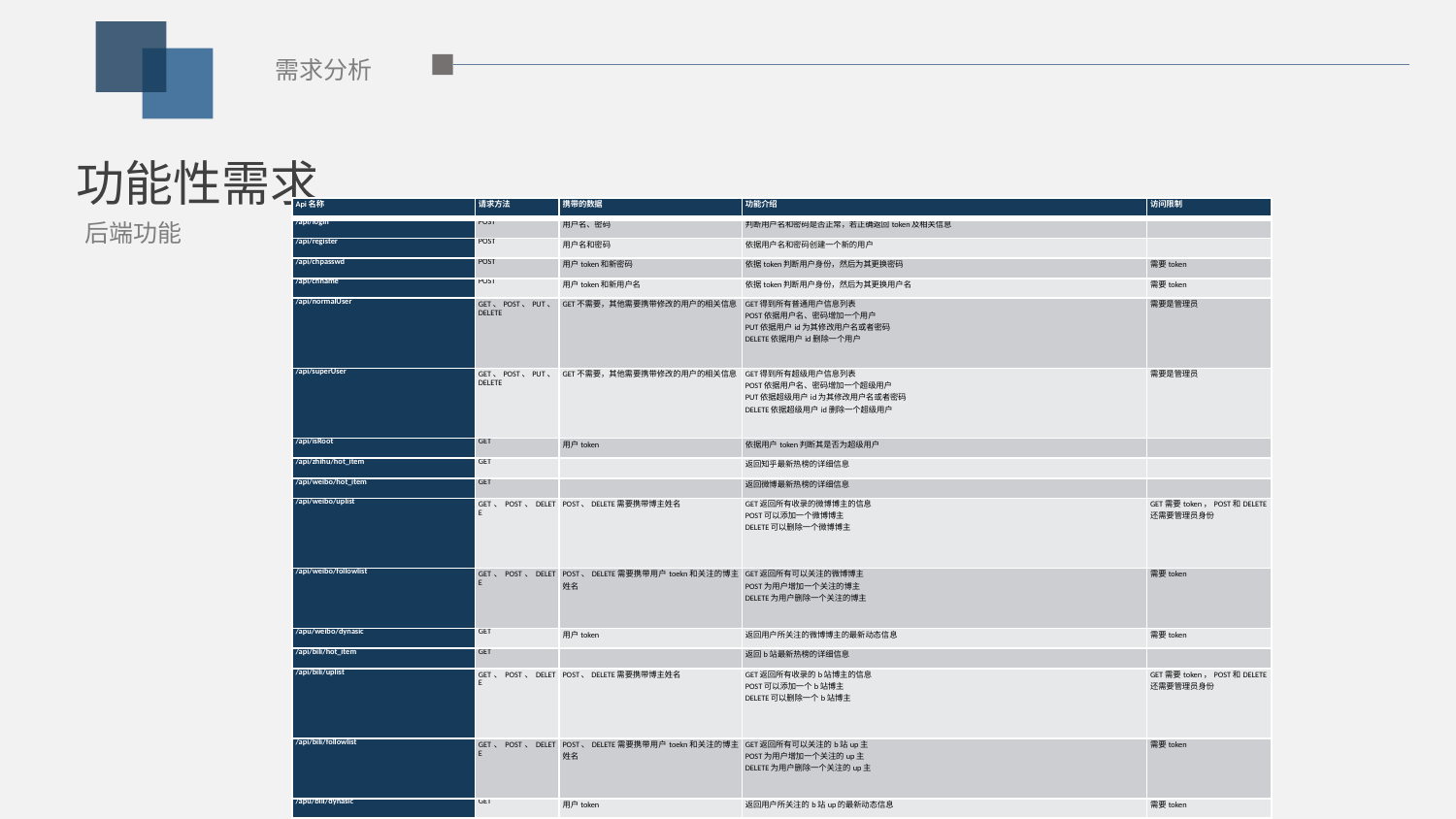

需求分析

功能性需求
| Api名称 | 请求方法 | 携带的数据 | 功能介绍 | 访问限制 |
| --- | --- | --- | --- | --- |
| /api/login | POST | 用户名、密码 | 判断用户名和密码是否正常，若正确返回token及相关信息 |  |
| /api/register | POST | 用户名和密码 | 依据用户名和密码创建一个新的用户 |  |
| /api/chpasswd | POST | 用户token和新密码 | 依据token判断用户身份，然后为其更换密码 | 需要token |
| /api/chname | POST | 用户token和新用户名 | 依据token判断用户身份，然后为其更换用户名 | 需要token |
| /api/normalUser | GET、POST、PUT、DELETE | GET不需要，其他需要携带修改的用户的相关信息 | GET得到所有普通用户信息列表 POST依据用户名、密码增加一个用户 PUT依据用户id为其修改用户名或者密码 DELETE依据用户id删除一个用户 | 需要是管理员 |
| /api/superUser | GET、POST、PUT、DELETE | GET不需要，其他需要携带修改的用户的相关信息 | GET得到所有超级用户信息列表 POST依据用户名、密码增加一个超级用户 PUT依据超级用户id为其修改用户名或者密码 DELETE依据超级用户id删除一个超级用户 | 需要是管理员 |
| /api/isRoot | GET | 用户token | 依据用户token判断其是否为超级用户 |  |
| /api/zhihu/hot\_item | GET |  | 返回知乎最新热榜的详细信息 |  |
| /api/weibo/hot\_item | GET |  | 返回微博最新热榜的详细信息 |  |
| /api/weibo/uplist | GET、POST、DELETE | POST、DELETE需要携带博主姓名 | GET返回所有收录的微博博主的信息 POST可以添加一个微博博主 DELETE可以删除一个微博博主 | GET需要token，POST和DELETE还需要管理员身份 |
| /api/weibo/followlist | GET、POST、DELETE | POST、DELETE需要携带用户toekn和关注的博主姓名 | GET返回所有可以关注的微博博主 POST为用户增加一个关注的博主 DELETE为用户删除一个关注的博主 | 需要token |
| /apu/weibo/dynasic | GET | 用户token | 返回用户所关注的微博博主的最新动态信息 | 需要token |
| /api/bili/hot\_item | GET |  | 返回b站最新热榜的详细信息 |  |
| /api/bili/uplist | GET、POST、DELETE | POST、DELETE需要携带博主姓名 | GET返回所有收录的b站博主的信息 POST可以添加一个b站博主 DELETE可以删除一个b站博主 | GET需要token，POST和DELETE还需要管理员身份 |
| /api/bili/followlist | GET、POST、DELETE | POST、DELETE需要携带用户toekn和关注的博主姓名 | GET返回所有可以关注的b站up主 POST为用户增加一个关注的up主 DELETE为用户删除一个关注的up主 | 需要token |
| /apu/bili/dynasic | GET | 用户token | 返回用户所关注的b站up的最新动态信息 | 需要token |
后端功能